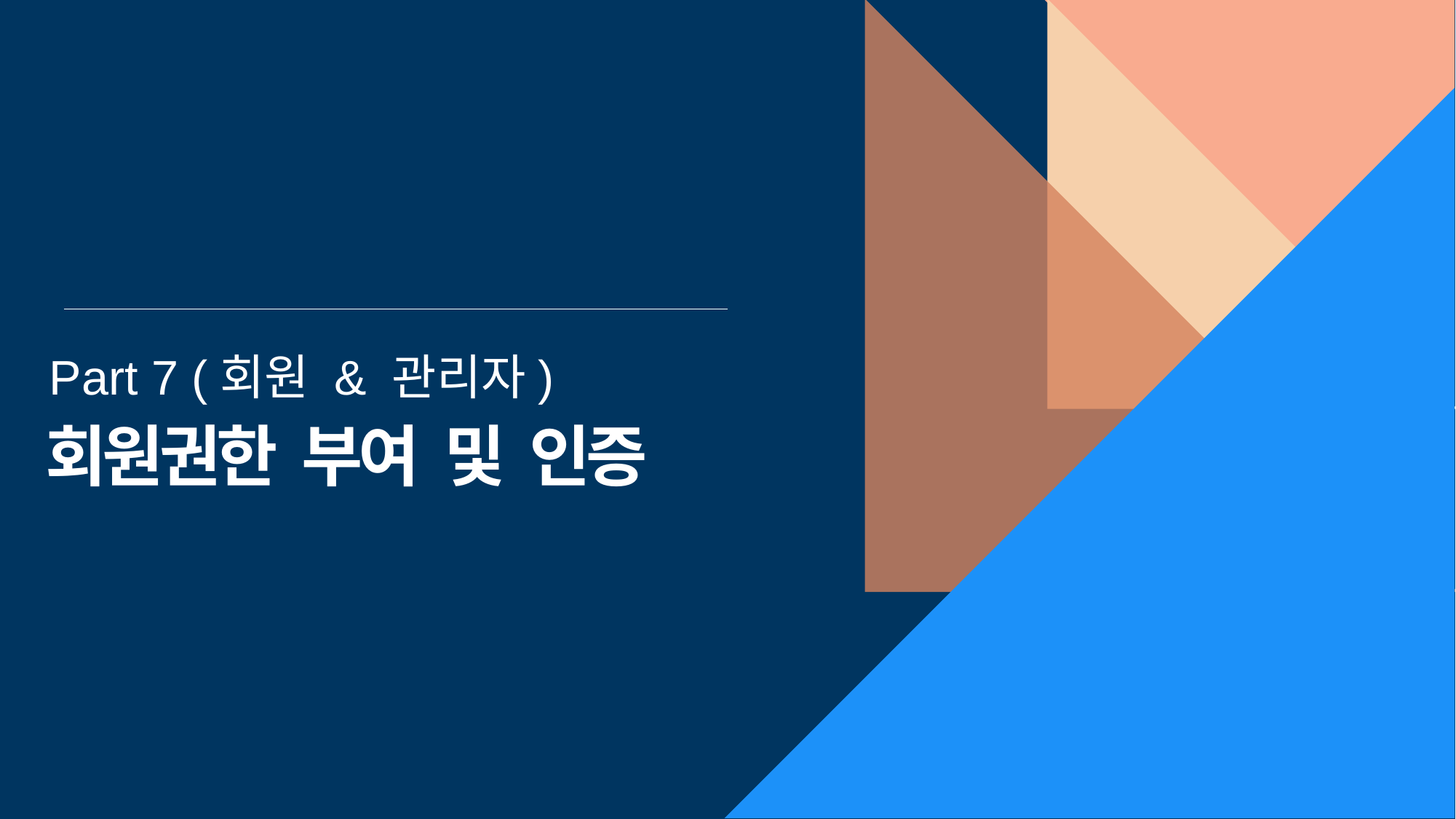

Part 7 (회원 & 관리자)
회원권한  부여  및  인증